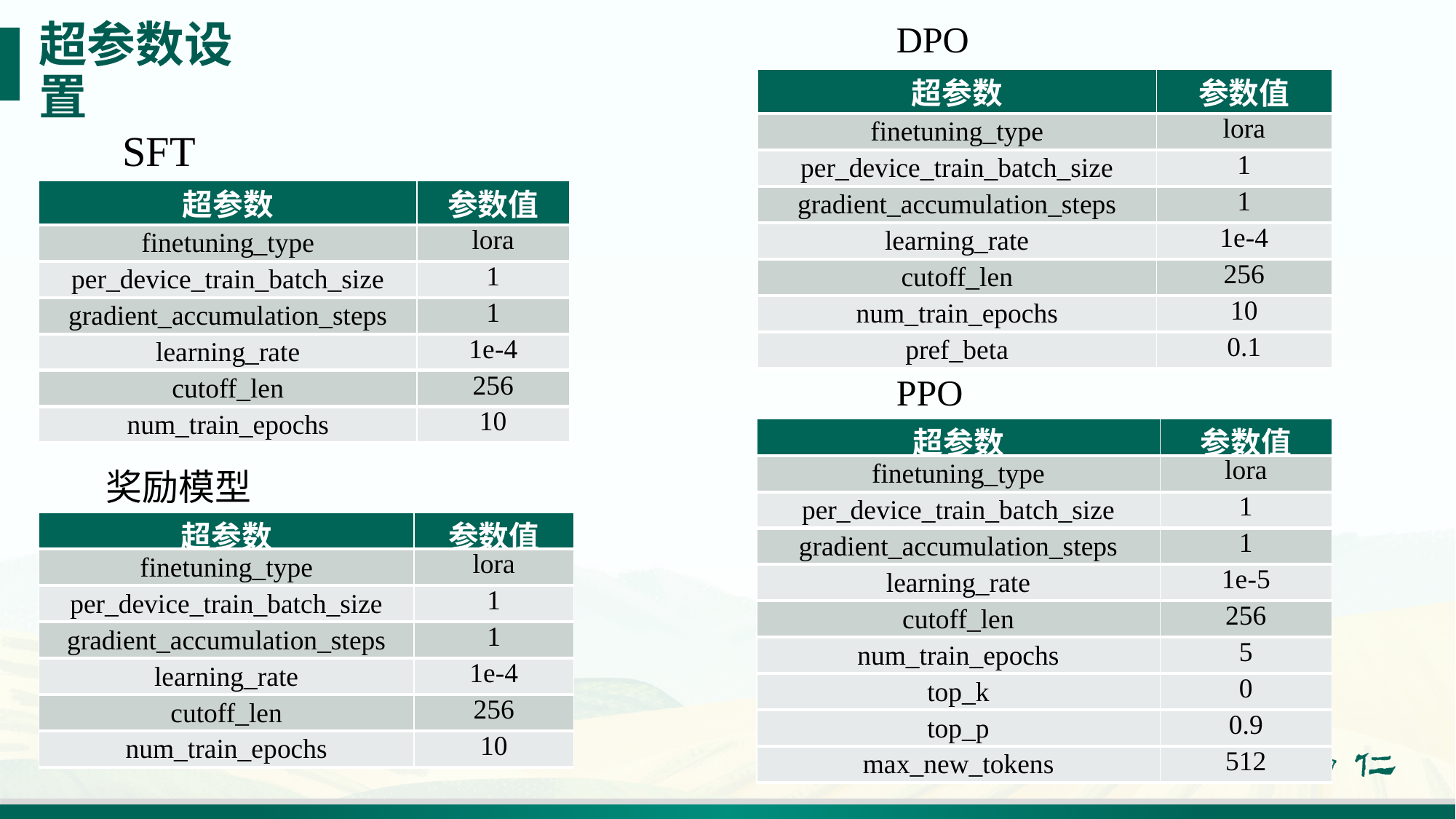

DPO
# 超参数设置
| 超参数 | 参数值 |
| --- | --- |
| finetuning\_type | lora |
| per\_device\_train\_batch\_size | 1 |
| gradient\_accumulation\_steps | 1 |
| learning\_rate | 1e-4 |
| cutoff\_len | 256 |
| num\_train\_epochs | 10 |
| pref\_beta | 0.1 |
SFT
| 超参数 | 参数值 |
| --- | --- |
| finetuning\_type | lora |
| per\_device\_train\_batch\_size | 1 |
| gradient\_accumulation\_steps | 1 |
| learning\_rate | 1e-4 |
| cutoff\_len | 256 |
| num\_train\_epochs | 10 |
PPO
| 超参数 | 参数值 |
| --- | --- |
| finetuning\_type | lora |
| per\_device\_train\_batch\_size | 1 |
| gradient\_accumulation\_steps | 1 |
| learning\_rate | 1e-5 |
| cutoff\_len | 256 |
| num\_train\_epochs | 5 |
| top\_k | 0 |
| top\_p | 0.9 |
| max\_new\_tokens | 512 |
奖励模型
| 超参数 | 参数值 |
| --- | --- |
| finetuning\_type | lora |
| per\_device\_train\_batch\_size | 1 |
| gradient\_accumulation\_steps | 1 |
| learning\_rate | 1e-4 |
| cutoff\_len | 256 |
| num\_train\_epochs | 10 |